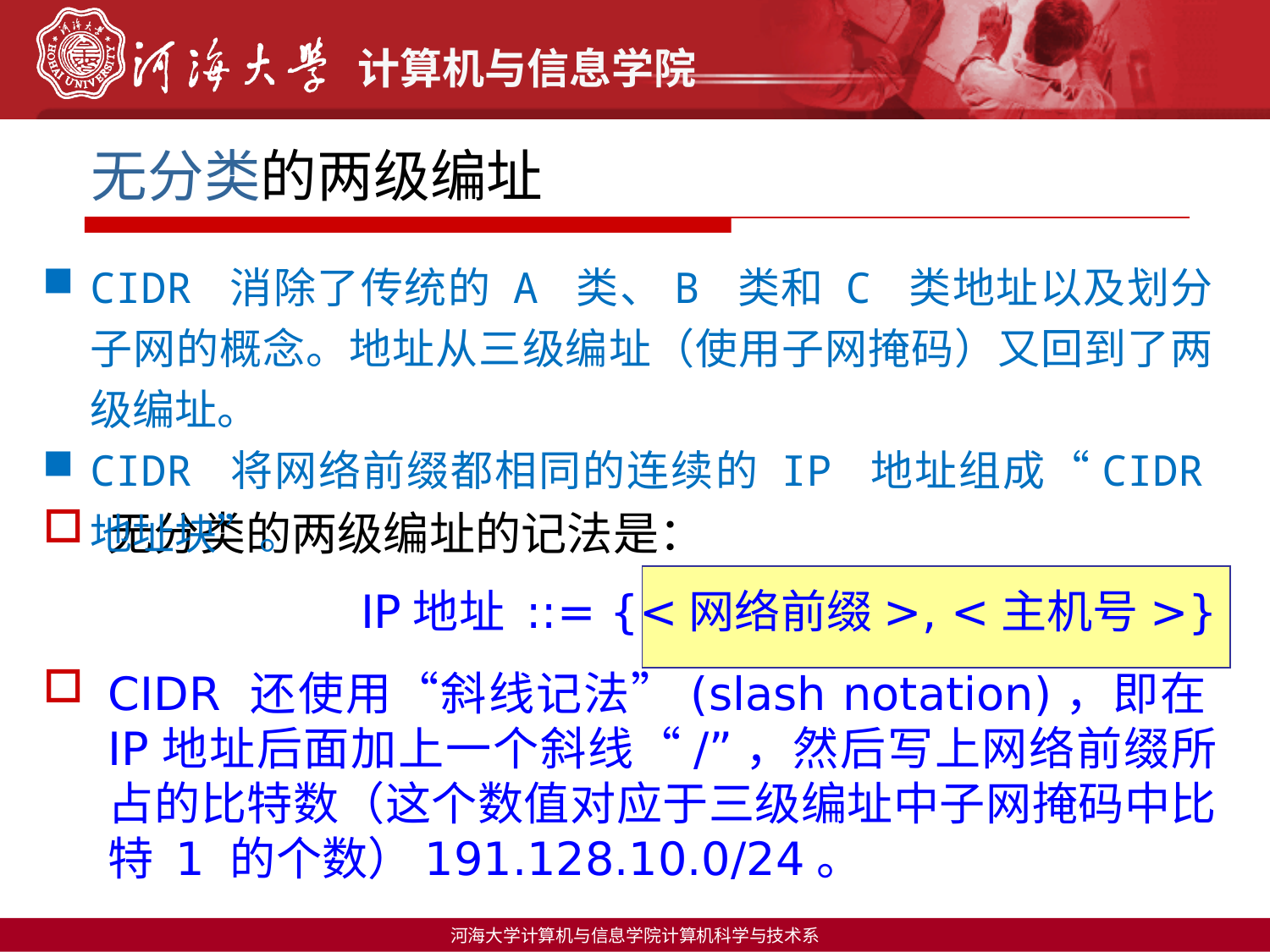

# 无分类的两级编址
CIDR 消除了传统的 A 类、B 类和 C 类地址以及划分子网的概念。地址从三级编址（使用子网掩码）又回到了两级编址。
CIDR 将网络前缀都相同的连续的 IP 地址组成“CIDR地址块”。
无分类的两级编址的记法是：
IP地址 ::= {<网络前缀>, <主机号>}
CIDR 还使用“斜线记法”(slash notation)，即在IP地址后面加上一个斜线“/”，然后写上网络前缀所占的比特数（这个数值对应于三级编址中子网掩码中比特 1 的个数）191.128.10.0/24。